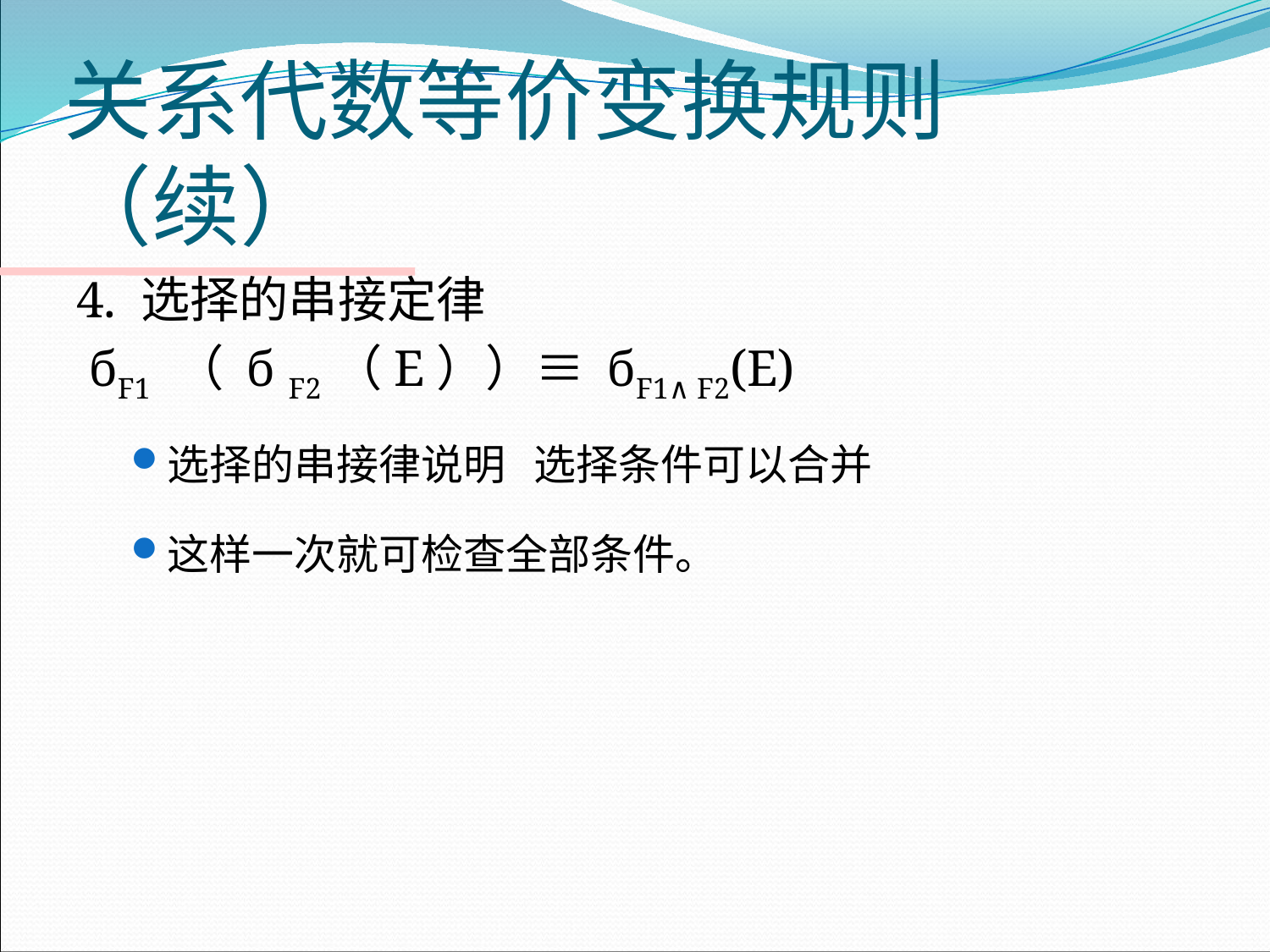

# 关系代数等价变换规则（续）
4. 选择的串接定律
 бF1 （ б F2（E））≡ бF1∧ F2(E)
选择的串接律说明   选择条件可以合并
这样一次就可检查全部条件。

862